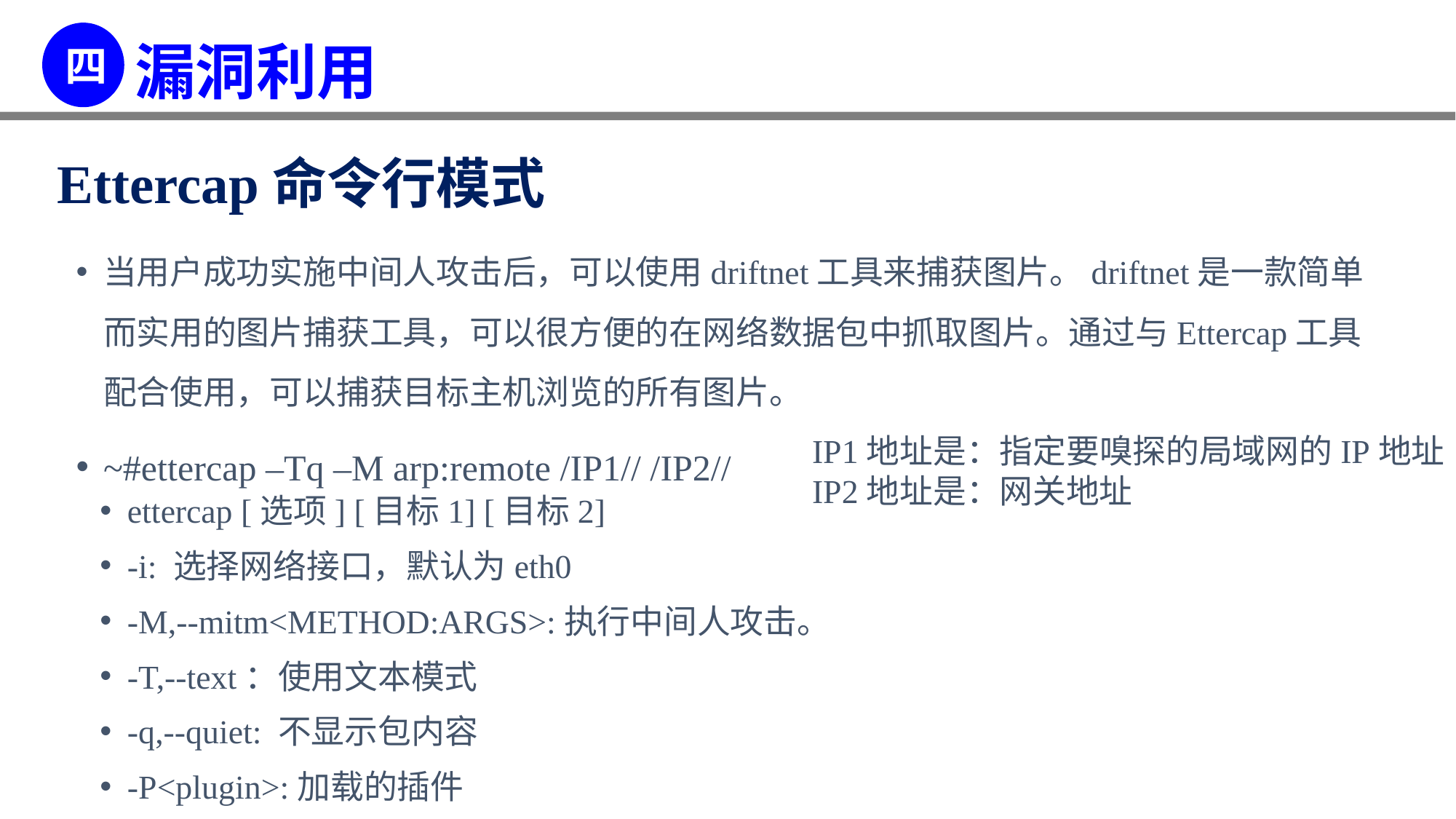

Ettercap命令行模式
当用户成功实施中间人攻击后，可以使用driftnet工具来捕获图片。driftnet是一款简单而实用的图片捕获工具，可以很方便的在网络数据包中抓取图片。通过与Ettercap工具配合使用，可以捕获目标主机浏览的所有图片。

~#ettercap –Tq –M arp:remote /IP1// /IP2//
IP1地址是：指定要嗅探的局域网的IP地址
IP2地址是：网关地址
ettercap [选项] [目标1] [目标2]
-i: 选择网络接口，默认为eth0
-M,--mitm<METHOD:ARGS>:执行中间人攻击。
-T,--text：使用文本模式
-q,--quiet: 不显示包内容
-P<plugin>:加载的插件